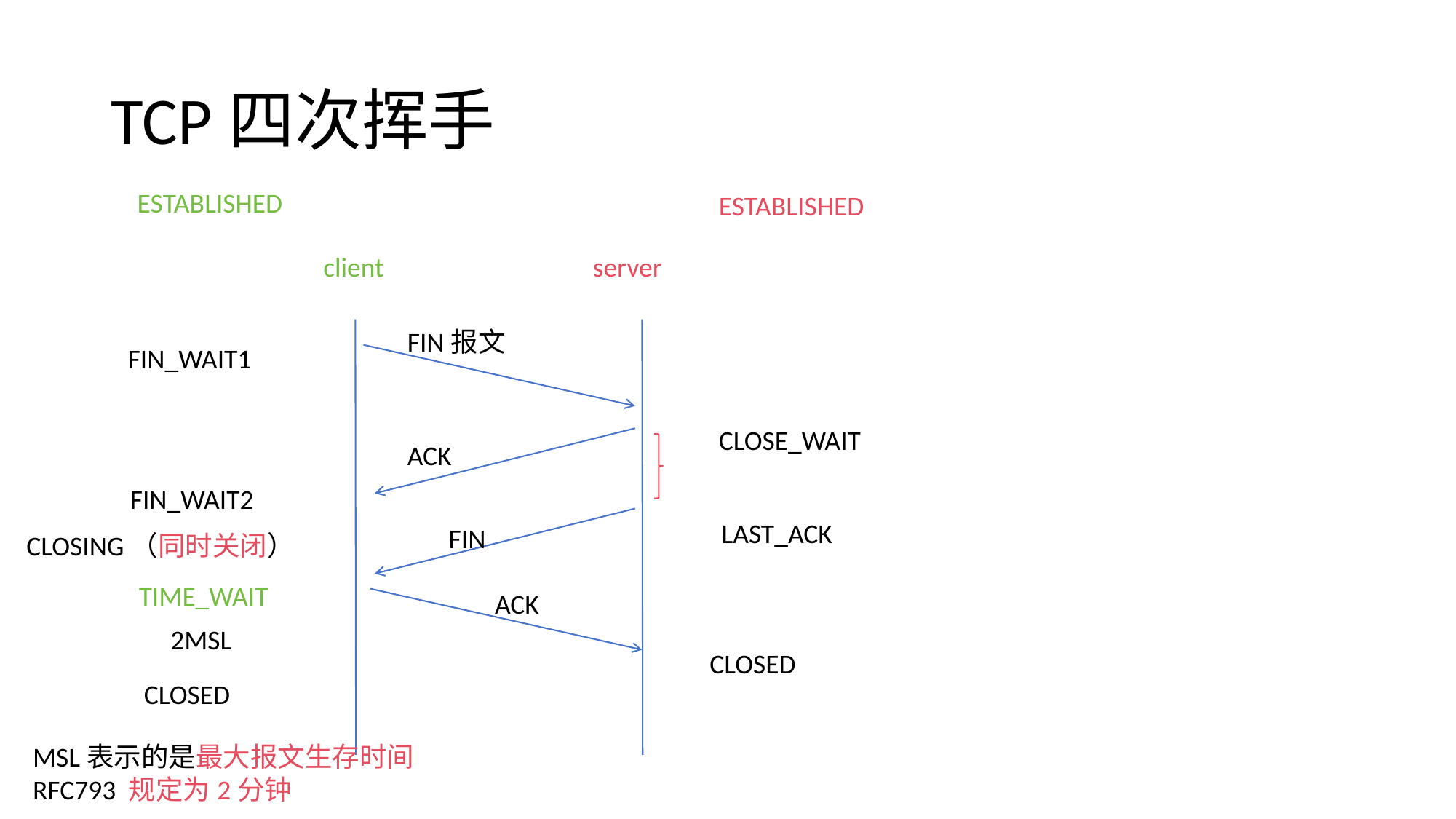

# TCP四次挥手
ESTABLISHED
ESTABLISHED
client
server
FIN报文
FIN_WAIT1
CLOSE_WAIT
ACK

FIN_WAIT2
LAST_ACK
FIN
CLOSING（同时关闭）
TIME_WAIT
ACK
2MSL
CLOSED
CLOSED
MSL表示的是最大报文生存时间
RFC793 规定为2分钟